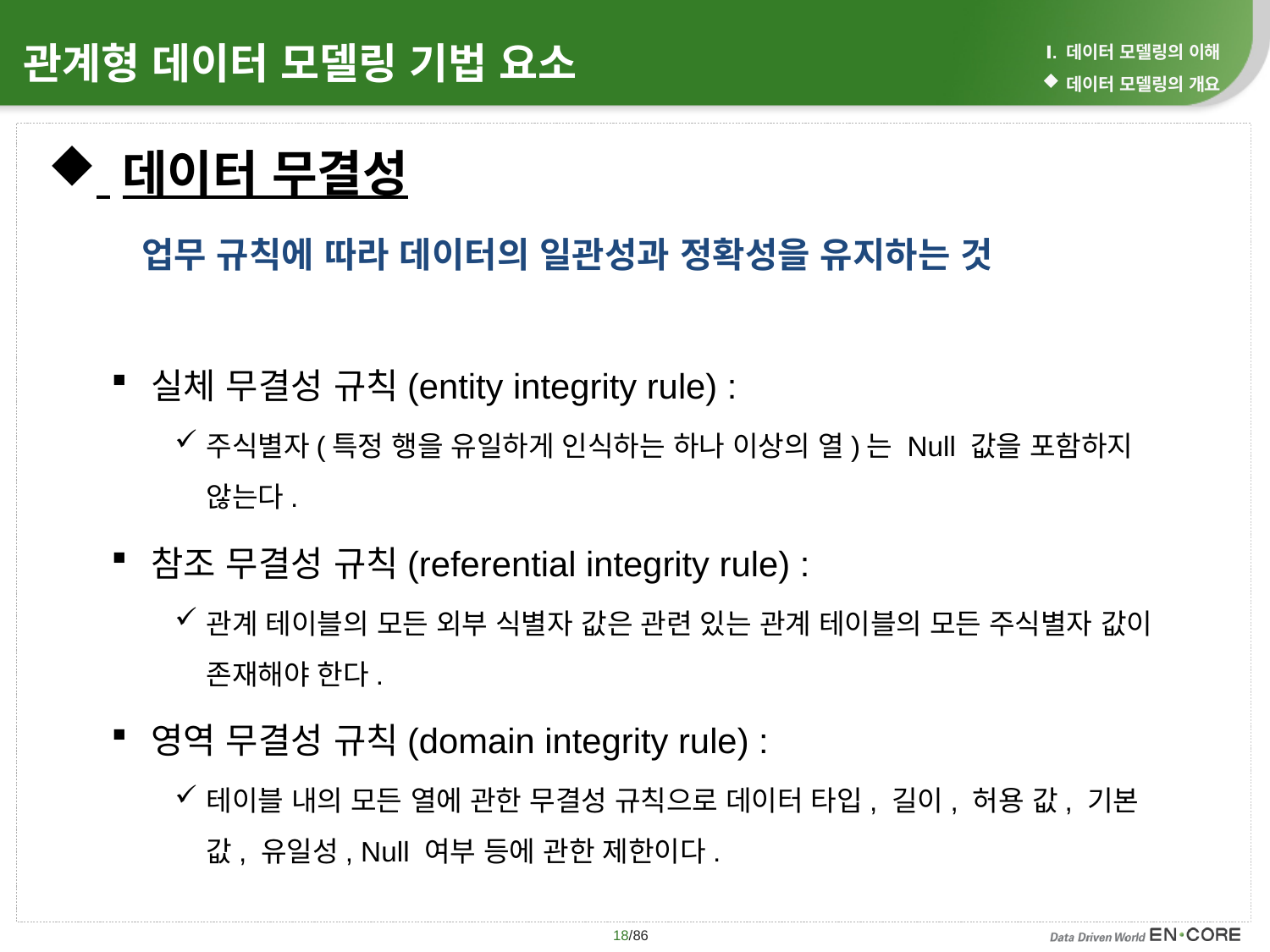

Ⅰ. 데이터 모델링의 이해
데이터 모델링의 개요
# 관계형 데이터 모델링 기법 요소
 데이터 무결성

실체 무결성 규칙(entity integrity rule) :
주식별자(특정 행을 유일하게 인식하는 하나 이상의 열)는 Null 값을 포함하지 않는다.
참조 무결성 규칙(referential integrity rule) :
관계 테이블의 모든 외부 식별자 값은 관련 있는 관계 테이블의 모든 주식별자 값이 존재해야 한다.
영역 무결성 규칙(domain integrity rule) :
테이블 내의 모든 열에 관한 무결성 규칙으로 데이터 타입, 길이, 허용 값, 기본값, 유일성, Null 여부 등에 관한 제한이다.
업무 규칙에 따라 데이터의 일관성과 정확성을 유지하는 것